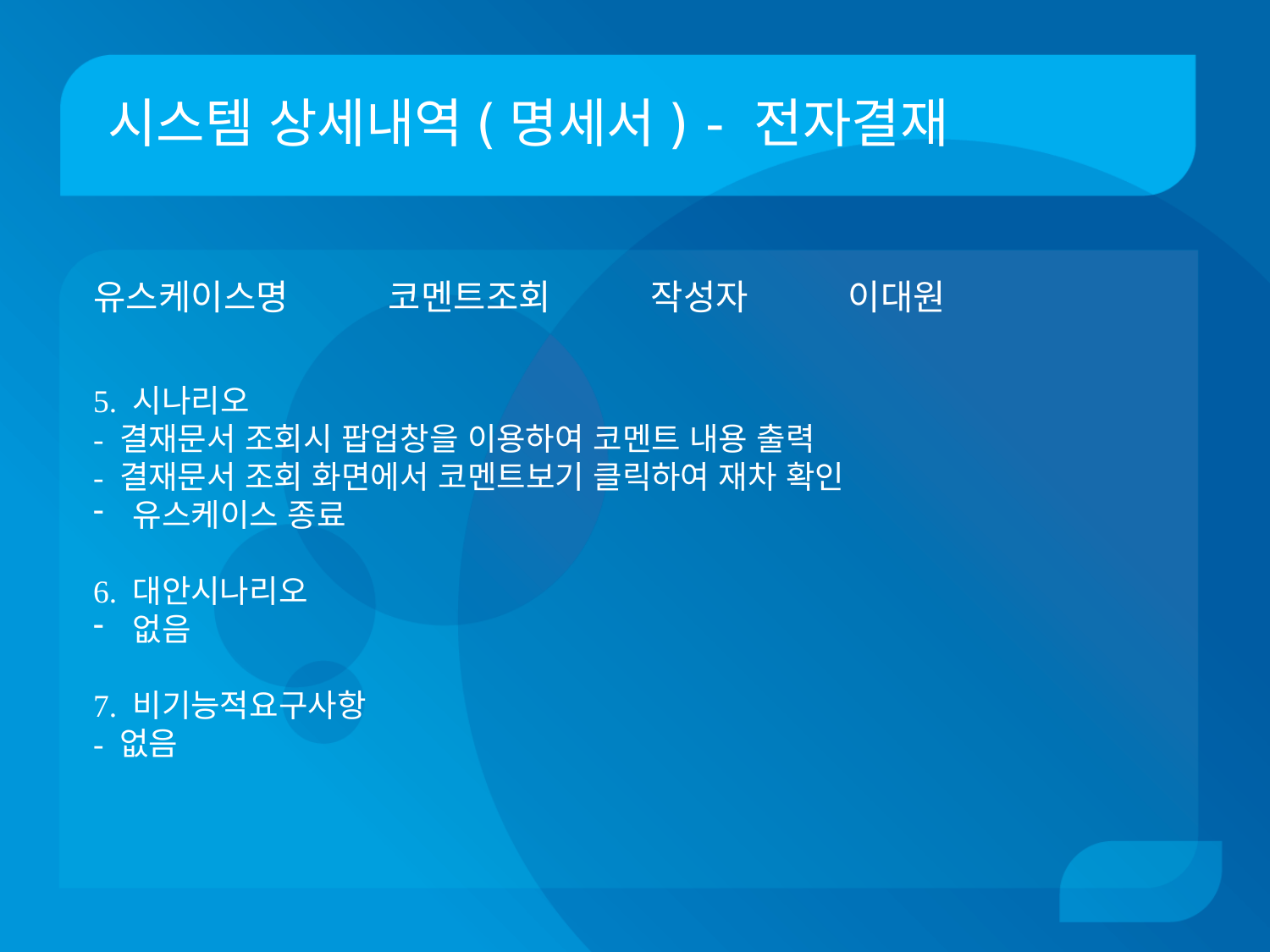

# 시스템 상세내역(명세서) - 전자결재
유스케이스명          코멘트조회          작성자          이대원
5. 시나리오
- 결재문서 조회시 팝업창을 이용하여 코멘트 내용 출력
- 결재문서 조회 화면에서 코멘트보기 클릭하여 재차 확인
유스케이스 종료

6. 대안시나리오
없음

7. 비기능적요구사항
- 없음